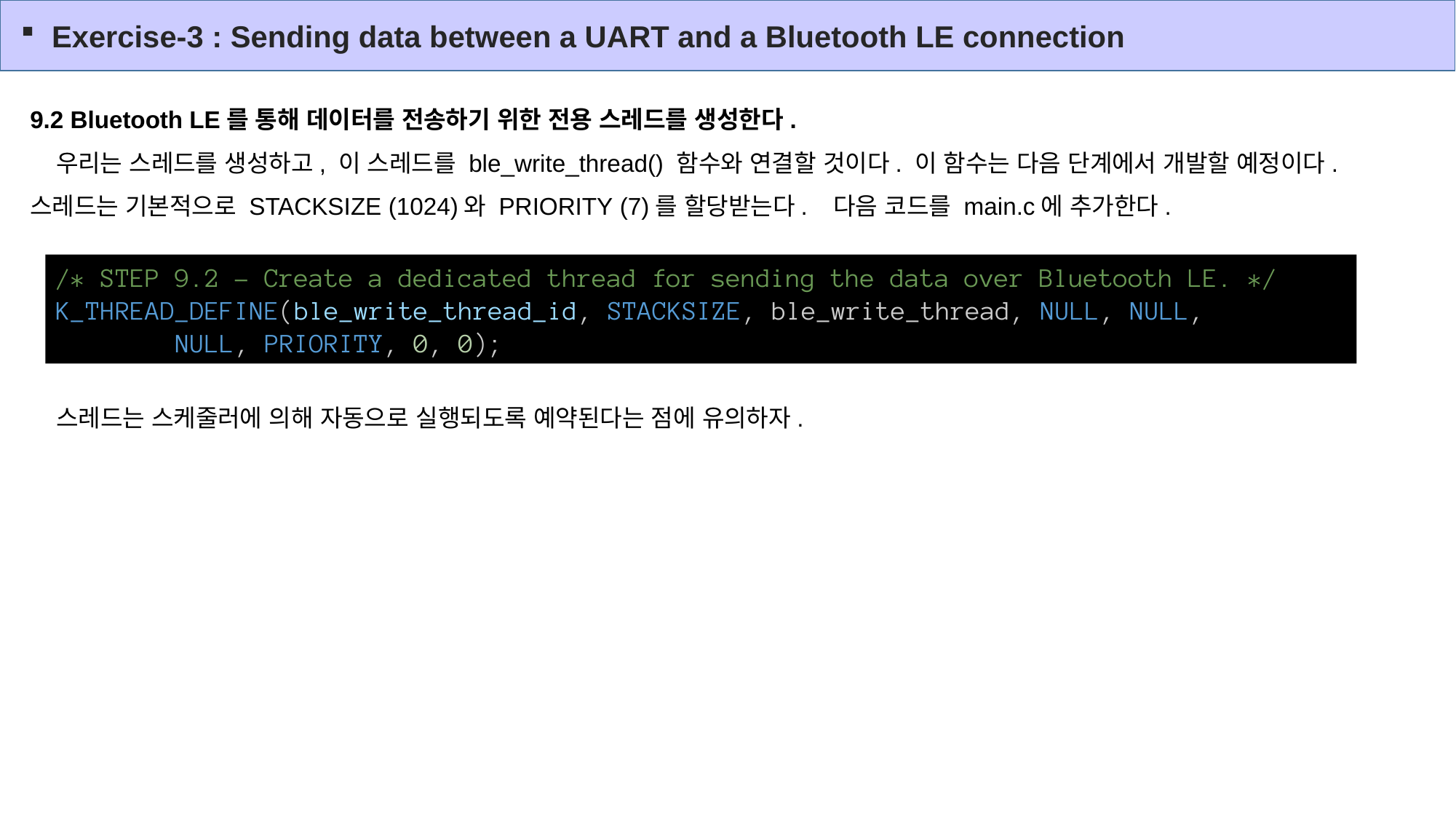

Exercise-3 : Sending data between a UART and a Bluetooth LE connection
9.2 Bluetooth LE를 통해 데이터를 전송하기 위한 전용 스레드를 생성한다.
   우리는 스레드를 생성하고, 이 스레드를 ble_write_thread() 함수와 연결할 것이다. 이 함수는 다음 단계에서 개발할 예정이다. 스레드는 기본적으로 STACKSIZE (1024)와 PRIORITY (7)를 할당받는다.   다음 코드를 main.c에 추가한다.
/* STEP 9.2 - Create a dedicated thread for sending the data over Bluetooth LE. */
K_THREAD_DEFINE(ble_write_thread_id, STACKSIZE, ble_write_thread, NULL, NULL,
        NULL, PRIORITY, 0, 0);
스레드는 스케줄러에 의해 자동으로 실행되도록 예약된다는 점에 유의하자.